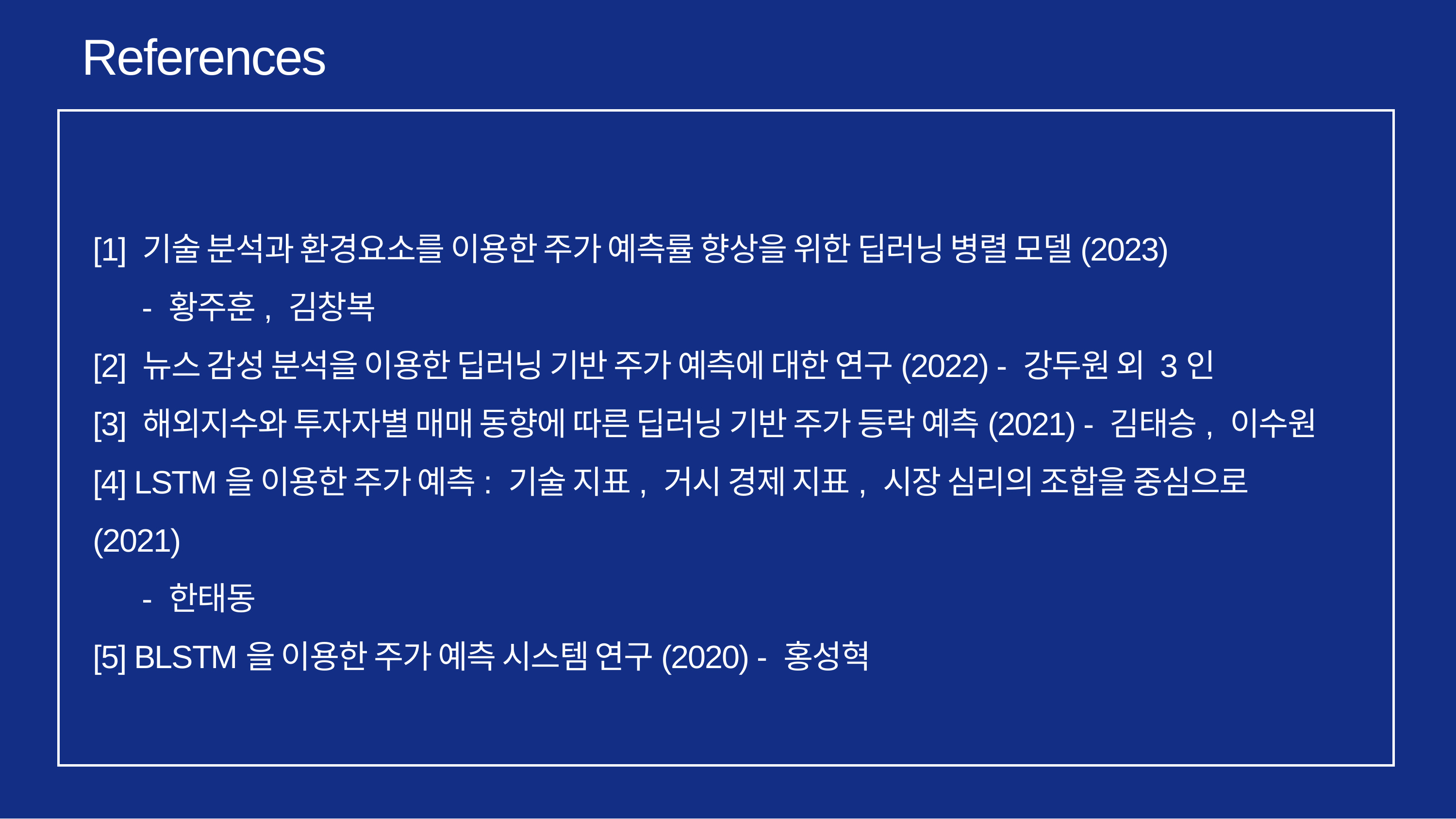

References

[1] 기술 분석과 환경요소를 이용한 주가 예측률 향상을 위한 딥러닝 병렬 모델(2023)
      - 황주훈, 김창복
[2] 뉴스 감성 분석을 이용한 딥러닝 기반 주가 예측에 대한 연구(2022) - 강두원 외 3인
[3] 해외지수와 투자자별 매매 동향에 따른 딥러닝 기반 주가 등락 예측(2021) - 김태승, 이수원
[4] LSTM을 이용한 주가 예측: 기술 지표, 거시 경제 지표, 시장 심리의 조합을 중심으로(2021)
      - 한태동
[5] BLSTM을 이용한 주가 예측 시스템 연구(2020) - 홍성혁